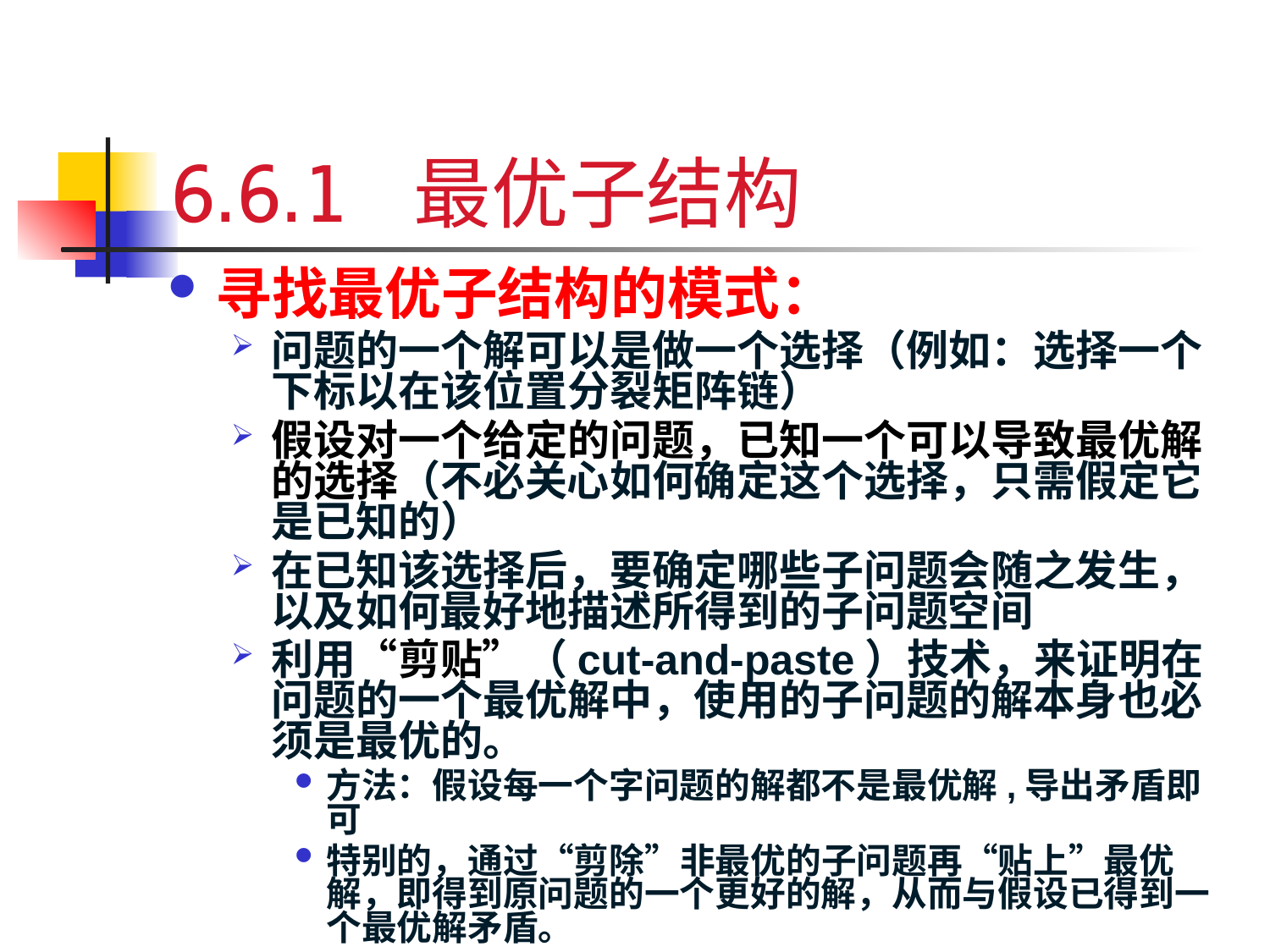

# 6.6.1  最优子结构
寻找最优子结构的模式：
问题的一个解可以是做一个选择（例如：选择一个下标以在该位置分裂矩阵链）
假设对一个给定的问题，已知一个可以导致最优解的选择（不必关心如何确定这个选择，只需假定它是已知的）
在已知该选择后，要确定哪些子问题会随之发生，以及如何最好地描述所得到的子问题空间
利用“剪贴”（cut-and-paste）技术，来证明在问题的一个最优解中，使用的子问题的解本身也必须是最优的。
方法：假设每一个字问题的解都不是最优解,导出矛盾即可
特别的，通过“剪除”非最优的子问题再“贴上”最优解，即得到原问题的一个更好的解，从而与假设已得到一个最优解矛盾。